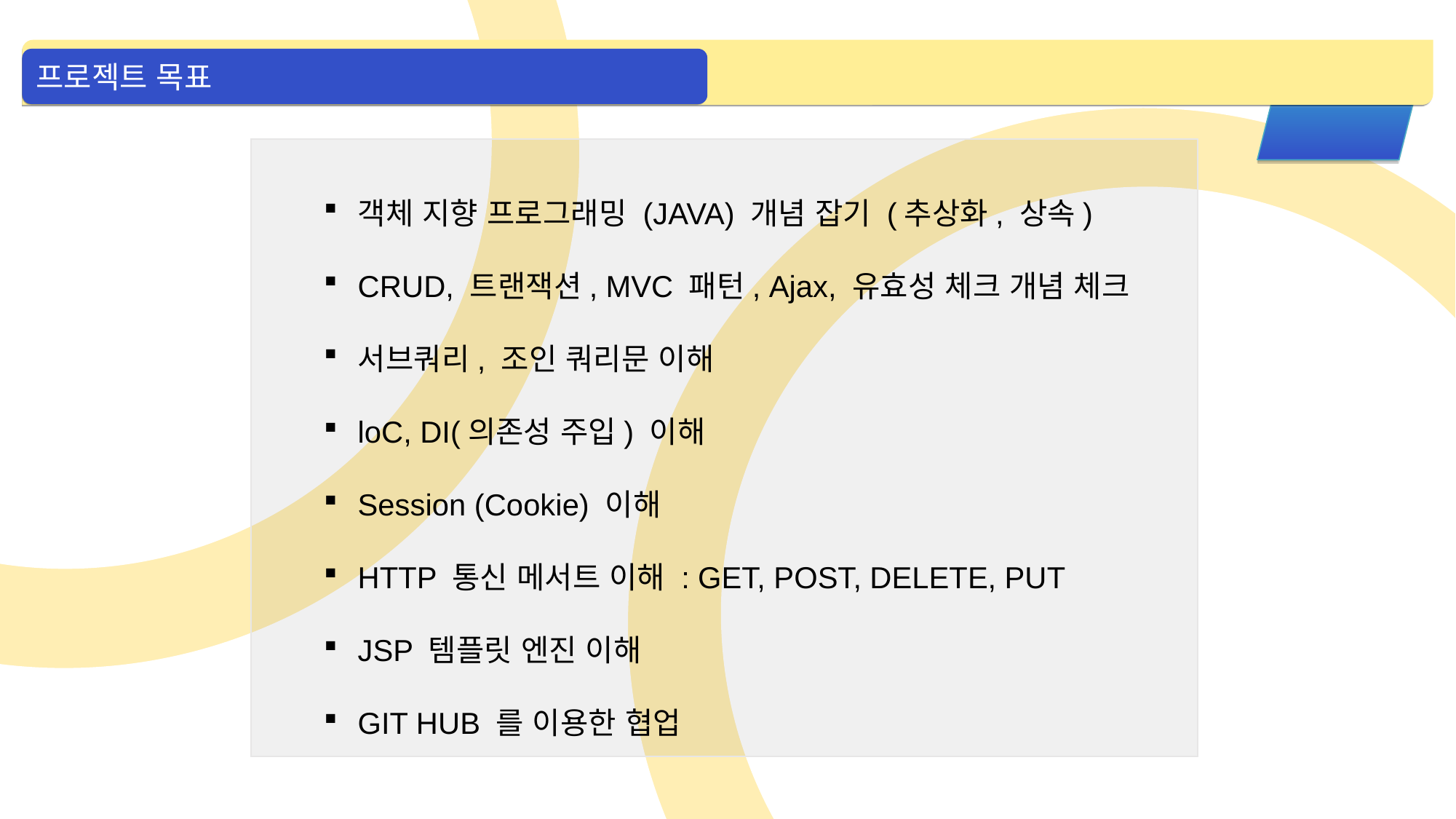

프로젝트 목표

객체 지향 프로그래밍 (JAVA) 개념 잡기 (추상화, 상속)
CRUD, 트랜잭션, MVC 패턴, Ajax, 유효성 체크 개념 체크
서브쿼리, 조인 쿼리문 이해
loC, DI(의존성 주입) 이해
Session (Cookie) 이해
HTTP 통신 메서트 이해 : GET, POST, DELETE, PUT
JSP 템플릿 엔진 이해
GIT HUB 를 이용한 협업